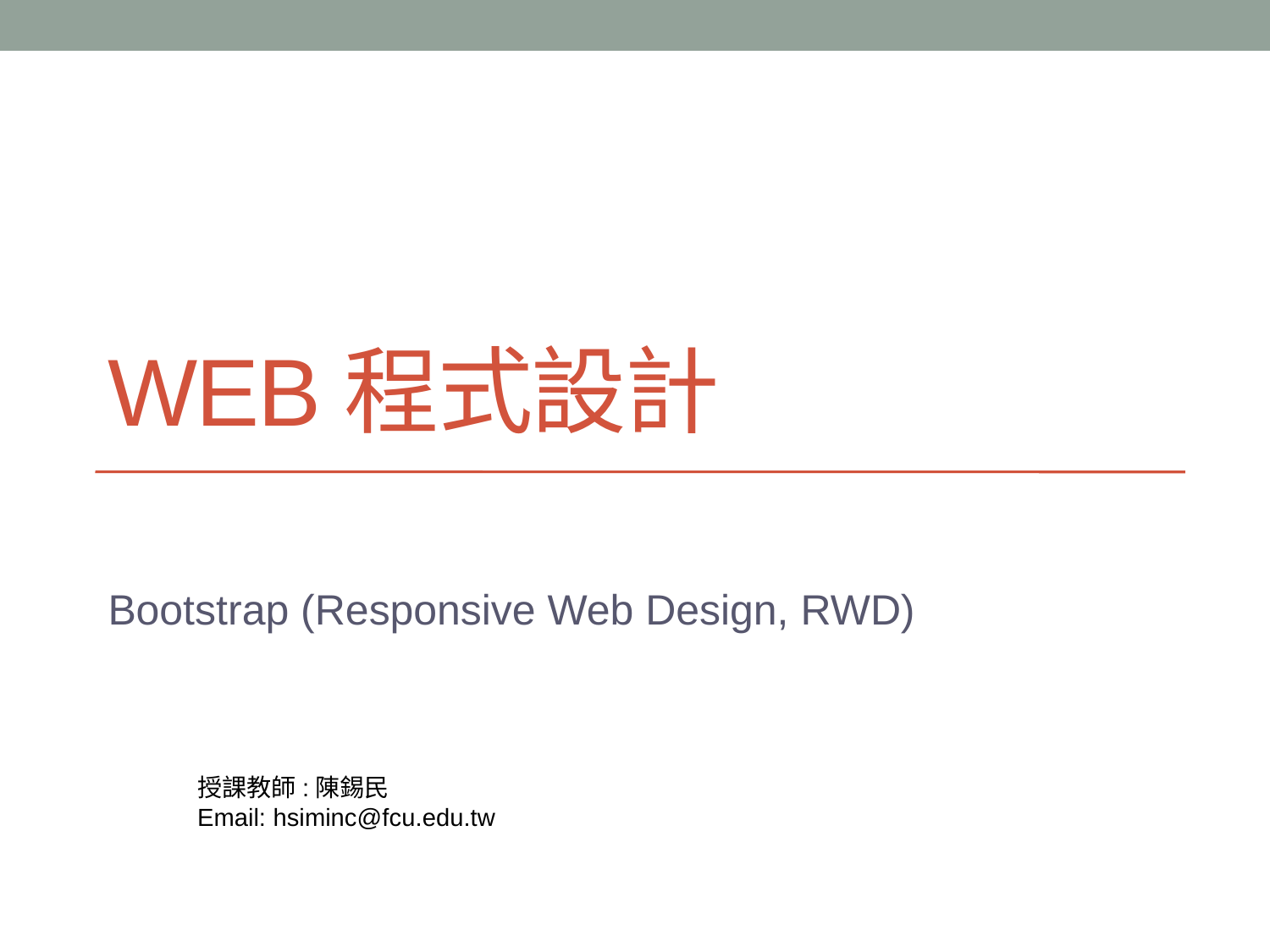

# Web程式設計
Bootstrap (Responsive Web Design, RWD)
授課教師:陳錫民
Email: hsiminc@fcu.edu.tw